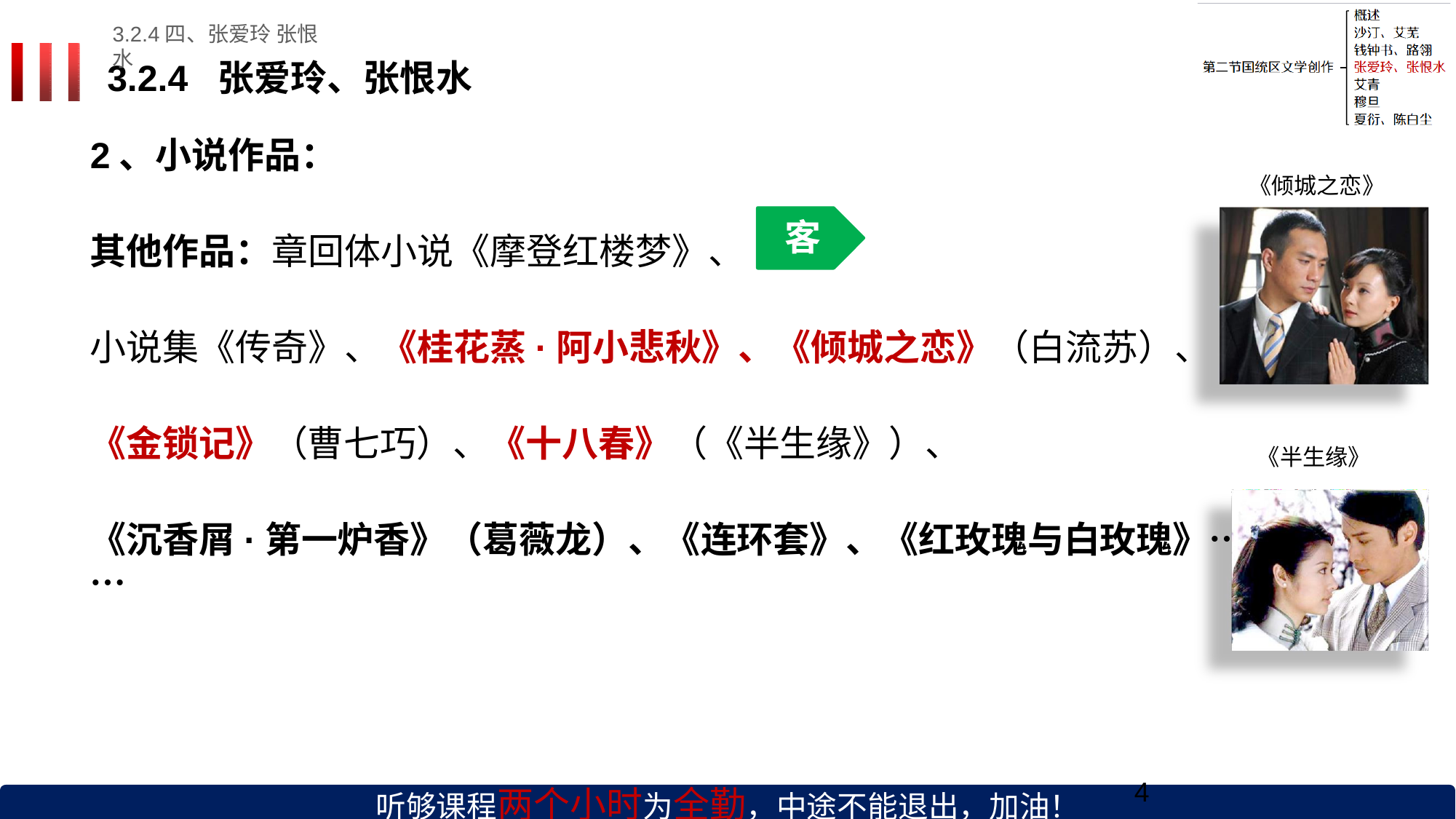

3.2.4四、张爱玲 张恨水

# 3.2.4	张爱玲、张恨水
2、小说作品：
《倾城之恋》

客
其他作品：章回体小说《摩登红楼梦》、
小说集《传奇》、《桂花蒸·阿小悲秋》、《倾城之恋》（白流苏）、
《金锁记》（曹七巧）、《十八春》（《半生缘》）、
《半生缘》

《沉香屑·第一炉香》（葛薇龙）、《连环套》、《红玫瑰与白玫瑰》……
4

听够课程两个小时为全勤，中途不能退出，加油！